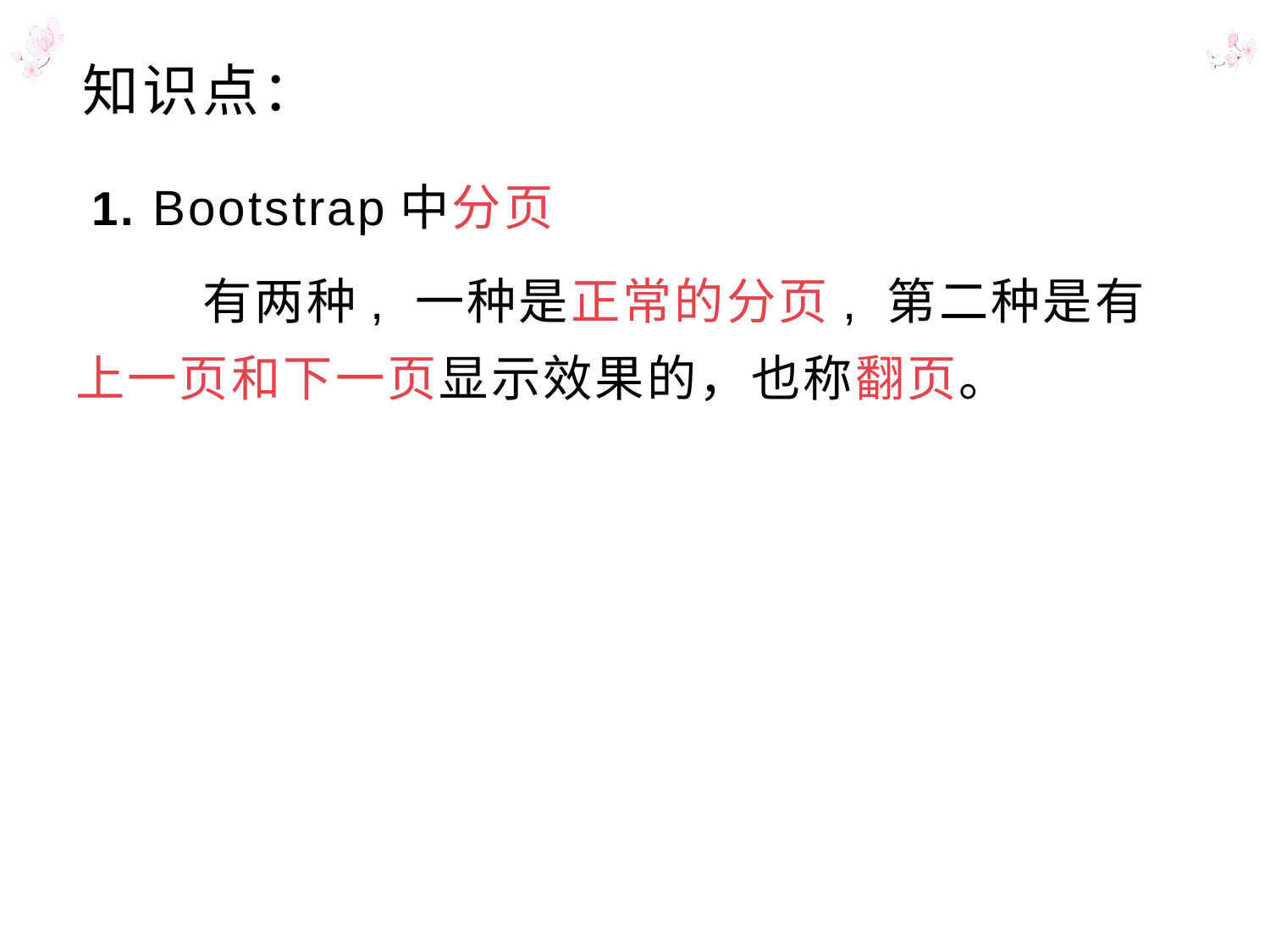

# 知识点：
 1. Bootstrap中分页
 	有两种, 一种是正常的分页, 第二种是有上一页和下一页显示效果的，也称翻页。